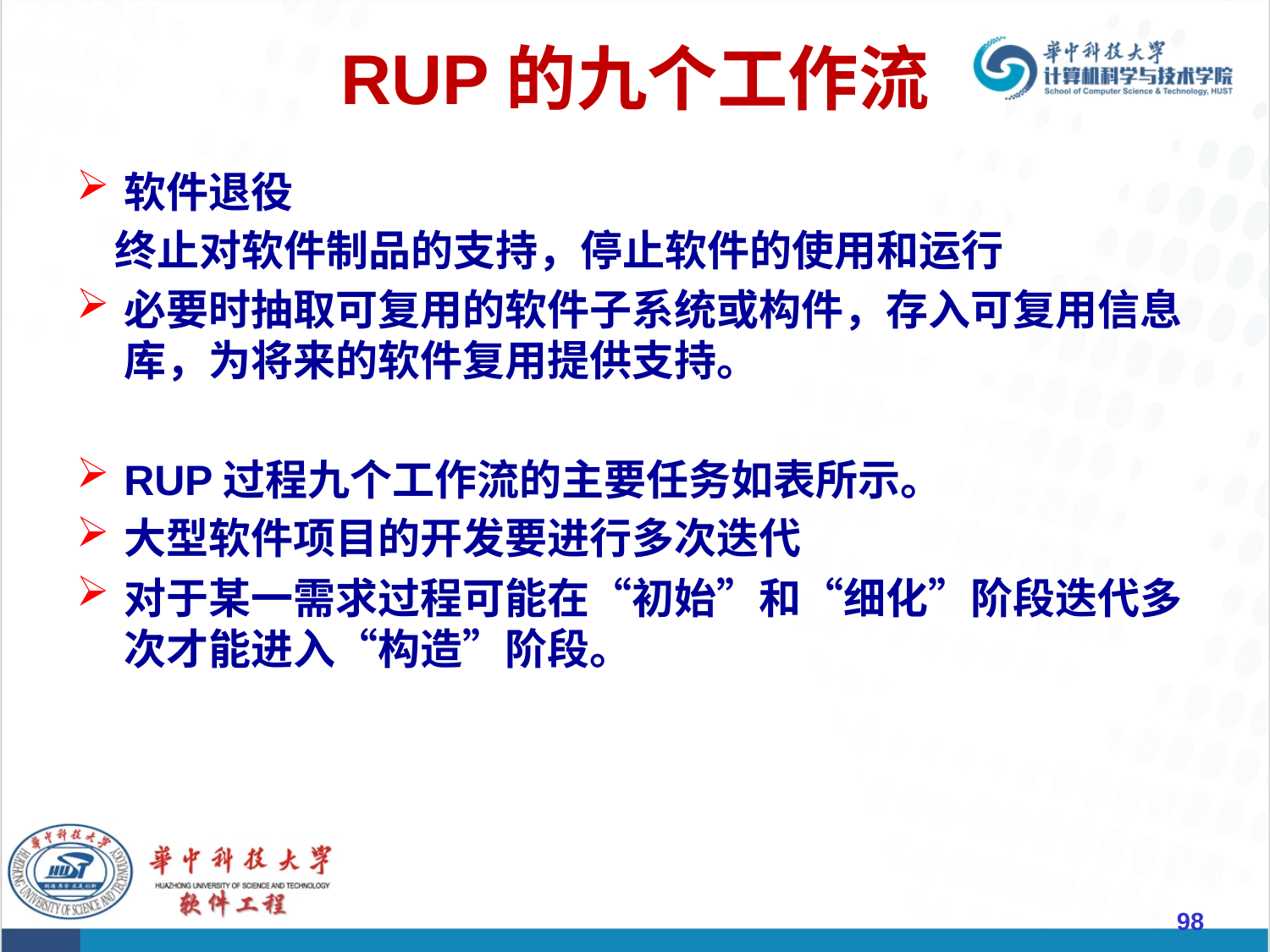

# RUP的九个工作流
软件退役
   终止对软件制品的支持，停止软件的使用和运行
必要时抽取可复用的软件子系统或构件，存入可复用信息库，为将来的软件复用提供支持。

RUP过程九个工作流的主要任务如表所示。
大型软件项目的开发要进行多次迭代
对于某一需求过程可能在“初始”和“细化”阶段迭代多次才能进入“构造”阶段。
98